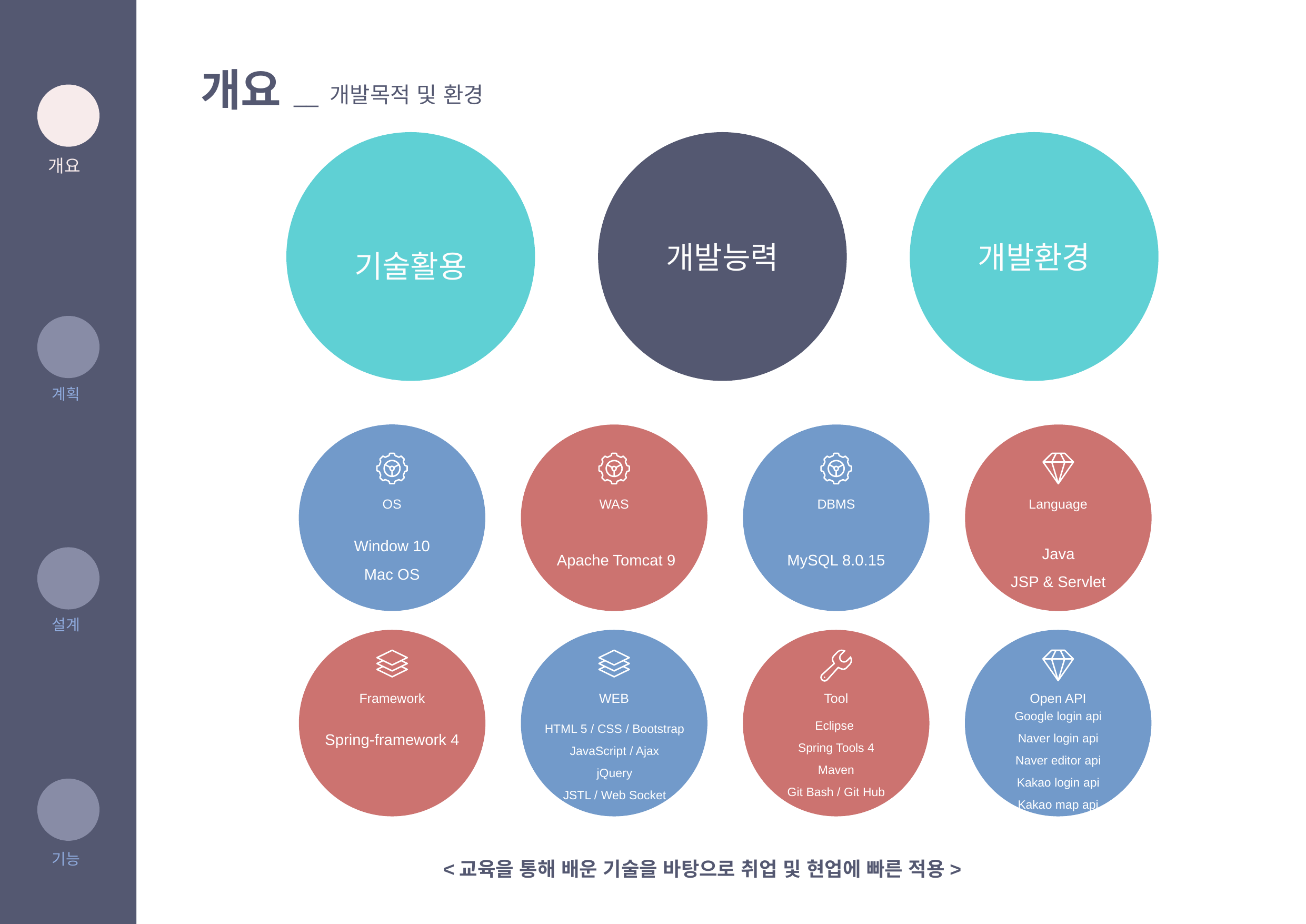

개요
__ 개발목적 및 환경

개요
기술활용
개발능력
개발환경

계획

OS
Window 10
Mac OS

WAS
Apache Tomcat 9

DBMS
MySQL 8.0.15

Language
Java
JSP & Servlet

설계

Framework
Spring-framework 4

WEB
HTML 5 / CSS / Bootstrap
JavaScript / Ajax
jQuery
JSTL / Web Socket

Tool
Eclipse
Spring Tools 4
Maven
Git Bash / Git Hub

Open API
Google login api
Naver login api
Naver editor api
Kakao login api
Kakao map api

기능
<교육을 통해 배운 기술을 바탕으로 취업 및 현업에 빠른 적용>